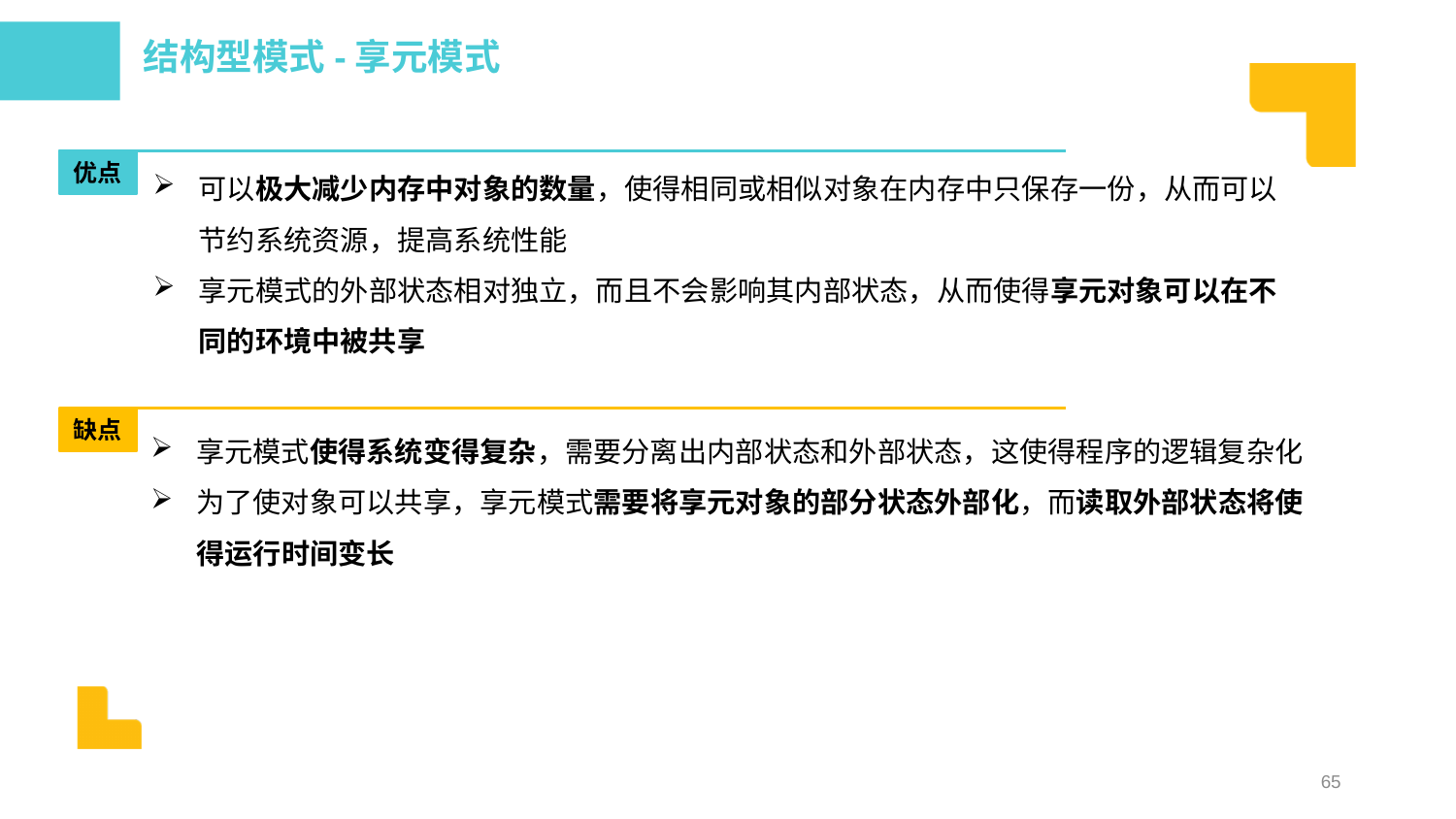

结构型模式-享元模式
可以极大减少内存中对象的数量，使得相同或相似对象在内存中只保存一份，从而可以节约系统资源，提高系统性能
享元模式的外部状态相对独立，而且不会影响其内部状态，从而使得享元对象可以在不同的环境中被共享
优点
缺点
享元模式使得系统变得复杂，需要分离出内部状态和外部状态，这使得程序的逻辑复杂化
为了使对象可以共享，享元模式需要将享元对象的部分状态外部化，而读取外部状态将使得运行时间变长
65